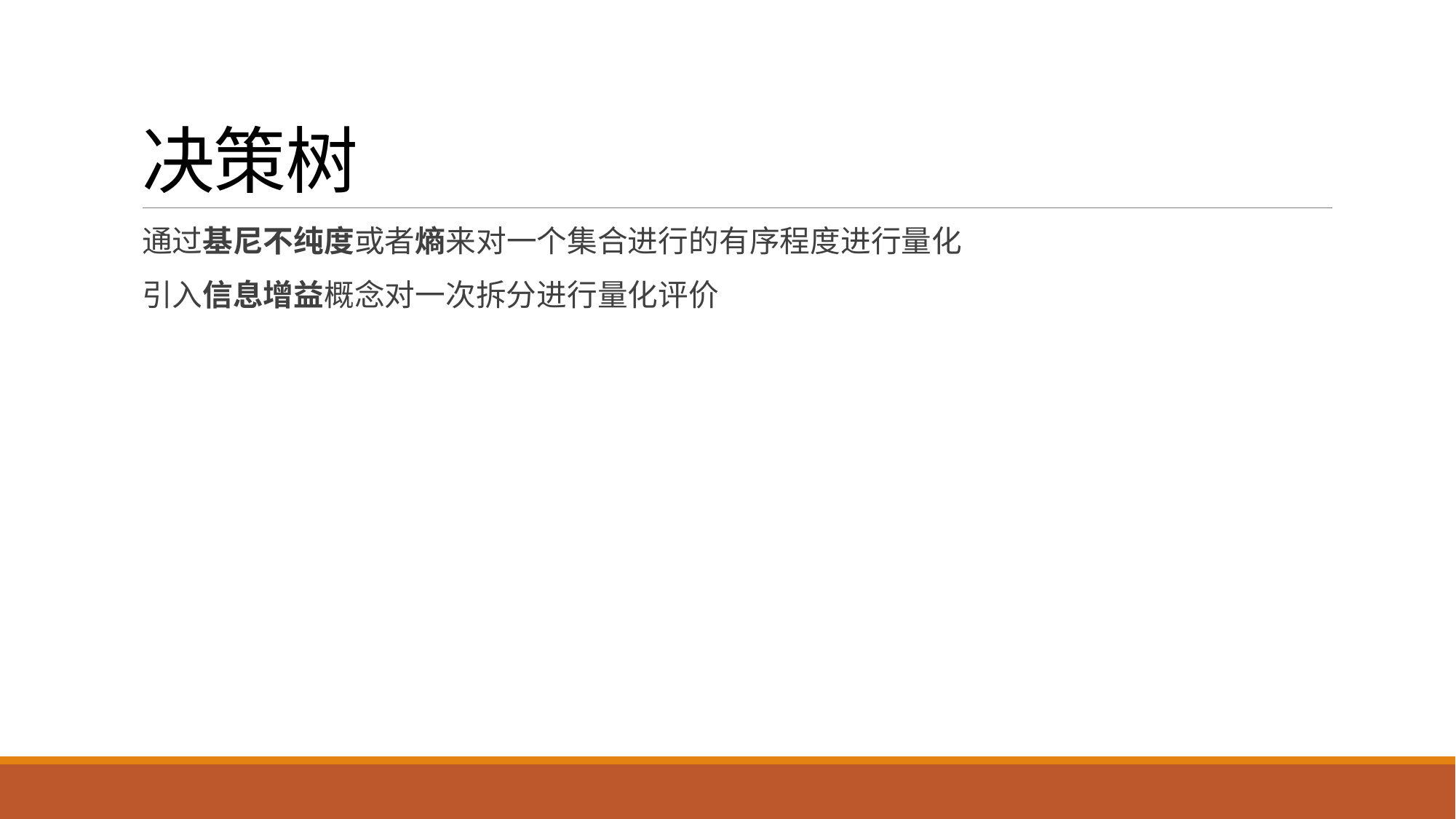

# 决策树
通过基尼不纯度或者熵来对一个集合进行的有序程度进行量化
引入信息增益概念对一次拆分进行量化评价